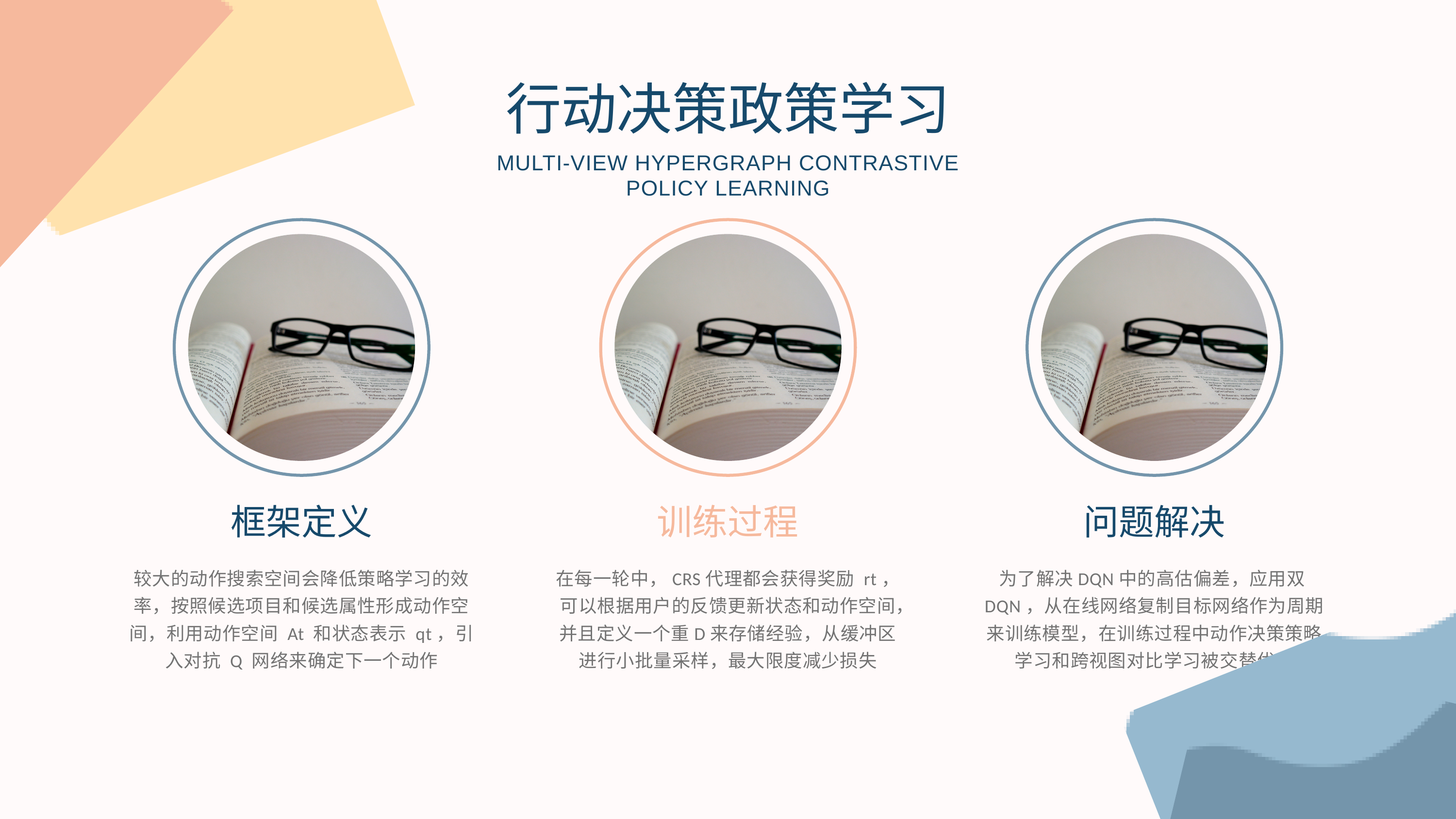

行动决策政策学习

MULTI-VIEW HYPERGRAPH CONTRASTIVE
POLICY LEARNING

框架定义
训练过程
问题解决

较大的动作搜索空间会降低策略学习的效率，按照候选项目和候选属性形成动作空间，利用动作空间 At 和状态表示 qt，引入对抗 Q 网络来确定下一个动作

在每一轮中，CRS代理都会获得奖励 rt，可以根据用户的反馈更新状态和动作空间，并且定义一个重D来存储经验，从缓冲区进行小批量采样，最大限度减少损失

为了解决DQN中的高估偏差，应用双DQN，从在线网络复制目标网络作为周期来训练模型，在训练过程中动作决策策略学习和跨视图对比学习被交替优化